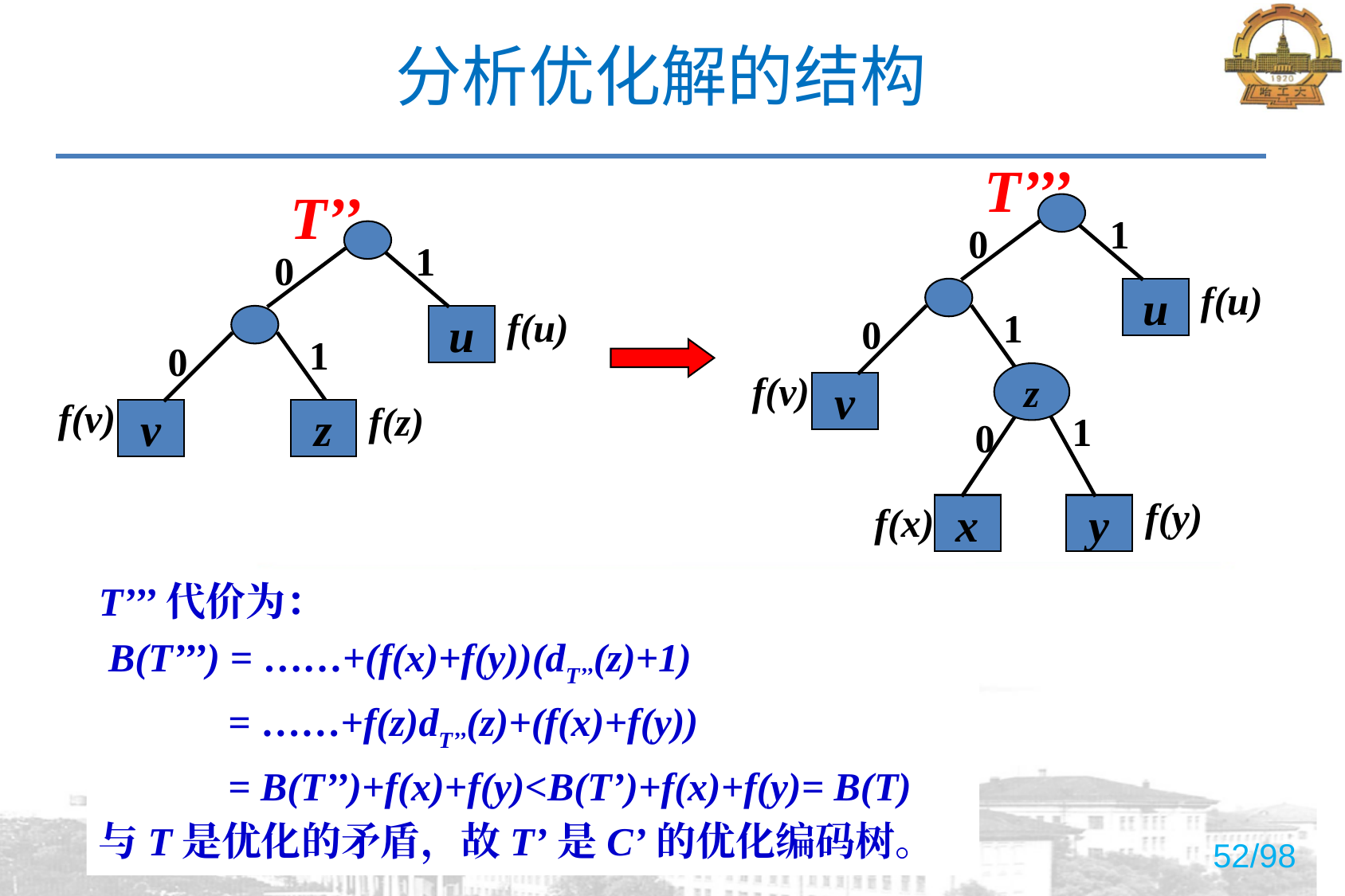

# 分析优化解的结构
T’’’

1
0

f(u)

u
1
0

f(v)
z
v
1
0

f(y)
f(x)
x
y
T’’

1
0

f(u)

u
1
0

f(v)
f(z)
v
z

T’’’代价为：
 B(T’’’) = ……+(f(x)+f(y))(dT’’(z)+1)
             = ……+f(z)dT’’(z)+(f(x)+f(y))
             = B(T’’)+f(x)+f(y)<B(T’)+f(x)+f(y)= B(T)
与T是优化的矛盾，故T’是C’的优化编码树。